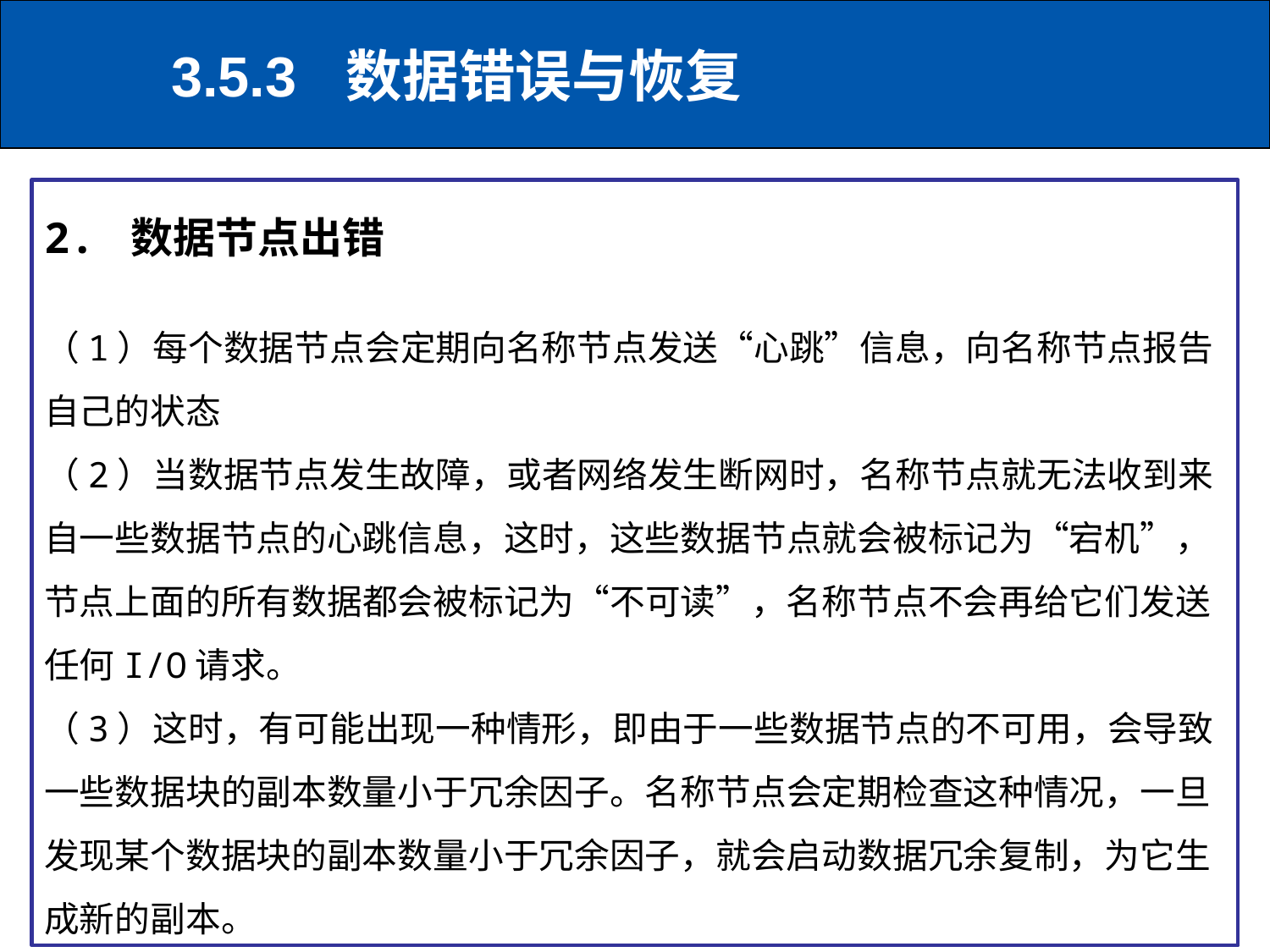

# 3.5.3	数据错误与恢复
2. 数据节点出错
（1）每个数据节点会定期向名称节点发送“心跳”信息，向名称节点报告自己的状态
（2）当数据节点发生故障，或者网络发生断网时，名称节点就无法收到来自一些数据节点的心跳信息，这时，这些数据节点就会被标记为“宕机”，节点上面的所有数据都会被标记为“不可读”，名称节点不会再给它们发送任何I/O请求。
（3）这时，有可能出现一种情形，即由于一些数据节点的不可用，会导致一些数据块的副本数量小于冗余因子。名称节点会定期检查这种情况，一旦发现某个数据块的副本数量小于冗余因子，就会启动数据冗余复制，为它生成新的副本。